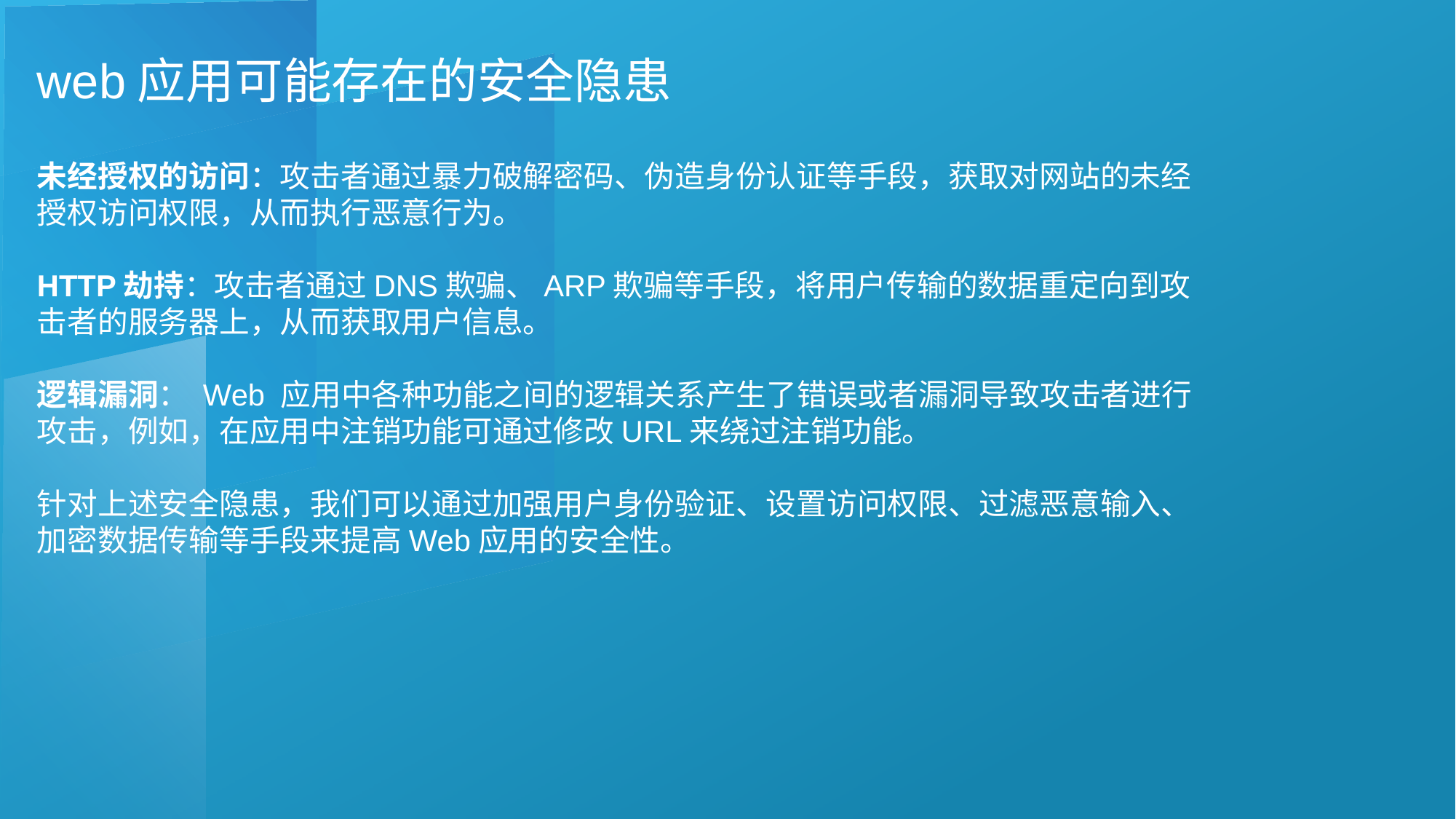

web应用可能存在的安全隐患
未经授权的访问：攻击者通过暴力破解密码、伪造身份认证等手段，获取对网站的未经授权访问权限，从而执行恶意行为。

HTTP劫持：攻击者通过DNS欺骗、ARP欺骗等手段，将用户传输的数据重定向到攻击者的服务器上，从而获取用户信息。

逻辑漏洞： Web 应用中各种功能之间的逻辑关系产生了错误或者漏洞导致攻击者进行攻击，例如，在应用中注销功能可通过修改URL来绕过注销功能。

针对上述安全隐患，我们可以通过加强用户身份验证、设置访问权限、过滤恶意输入、加密数据传输等手段来提高Web应用的安全性。